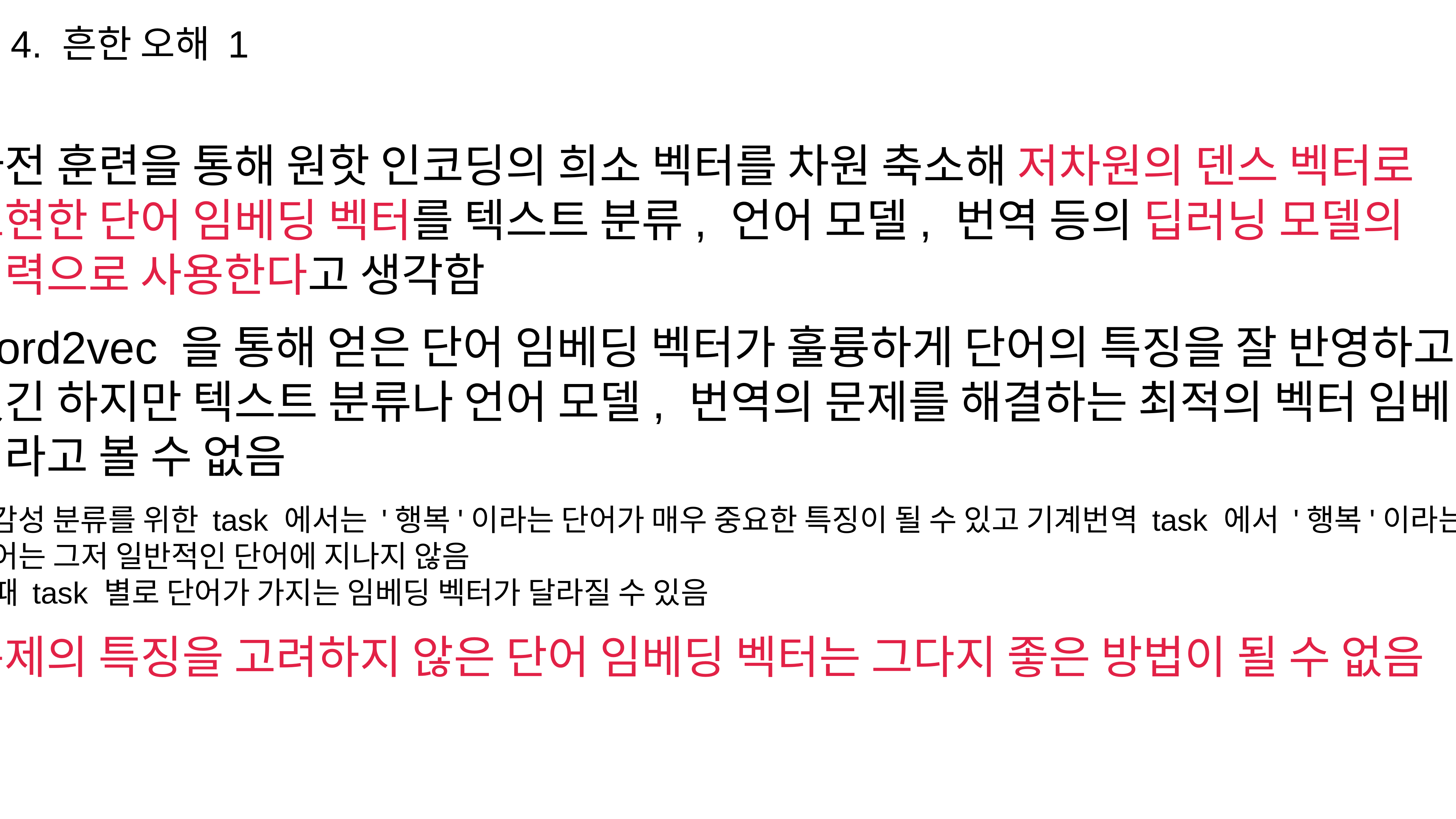

4. 흔한 오해 1
사전 훈련을 통해 원핫 인코딩의 희소 벡터를 차원 축소해 저차원의 덴스 벡터로
표현한 단어 임베딩 벡터를 텍스트 분류, 언어 모델, 번역 등의 딥러닝 모델의
입력으로 사용한다고 생각함
word2vec 을 통해 얻은 단어 임베딩 벡터가 훌륭하게 단어의 특징을 잘 반영하고
있긴 하지만 텍스트 분류나 언어 모델, 번역의 문제를 해결하는 최적의 벡터 임베딩
이라고 볼 수 없음
감성 분류를 위한 task 에서는 '행복'이라는 단어가 매우 중요한 특징이 될 수 있고 기계번역 task 에서 '행복'이라는
단어는 그저 일반적인 단어에 지나지 않음
이때 task 별로 단어가 가지는 임베딩 벡터가 달라질 수 있음
문제의 특징을 고려하지 않은 단어 임베딩 벡터는 그다지 좋은 방법이 될 수 없음
24